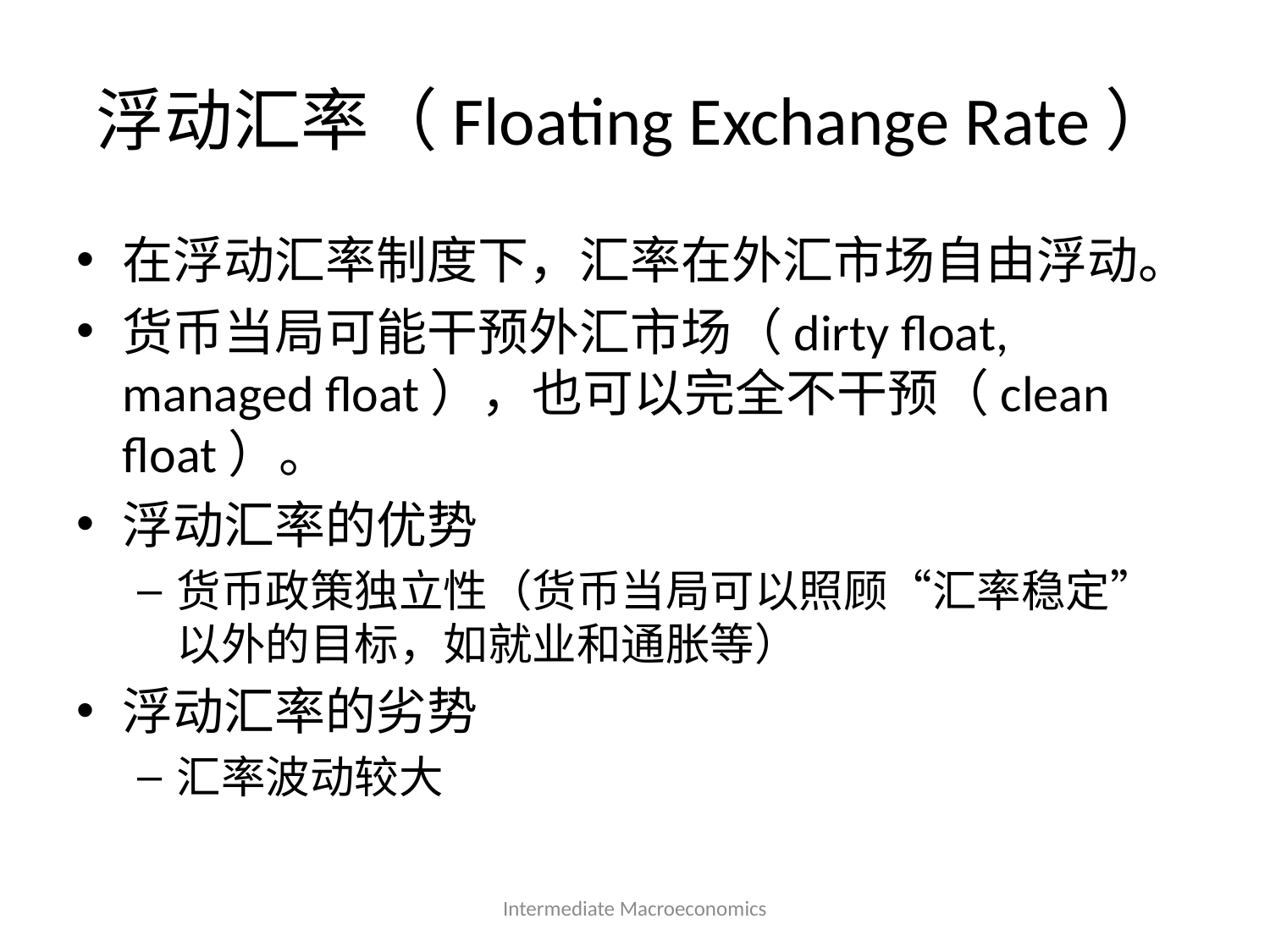

# 浮动汇率（Floating Exchange Rate）
在浮动汇率制度下，汇率在外汇市场自由浮动。
货币当局可能干预外汇市场（dirty float, managed float），也可以完全不干预（clean float）。
浮动汇率的优势
货币政策独立性（货币当局可以照顾“汇率稳定”以外的目标，如就业和通胀等）
浮动汇率的劣势
汇率波动较大
Intermediate Macroeconomics